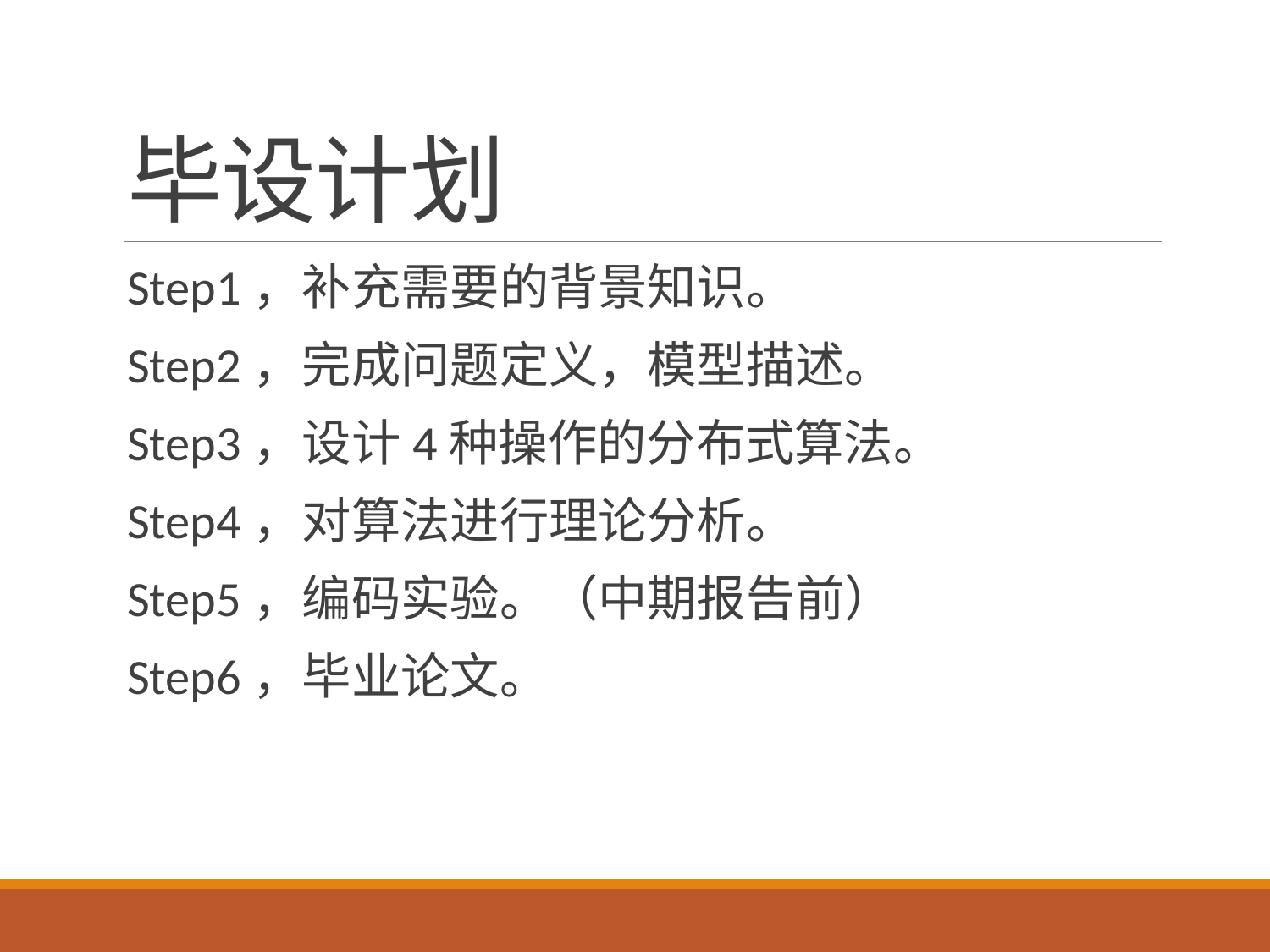

# 毕设计划
Step1，补充需要的背景知识。
Step2，完成问题定义，模型描述。
Step3，设计4种操作的分布式算法。
Step4，对算法进行理论分析。
Step5，编码实验。（中期报告前）
Step6，毕业论文。